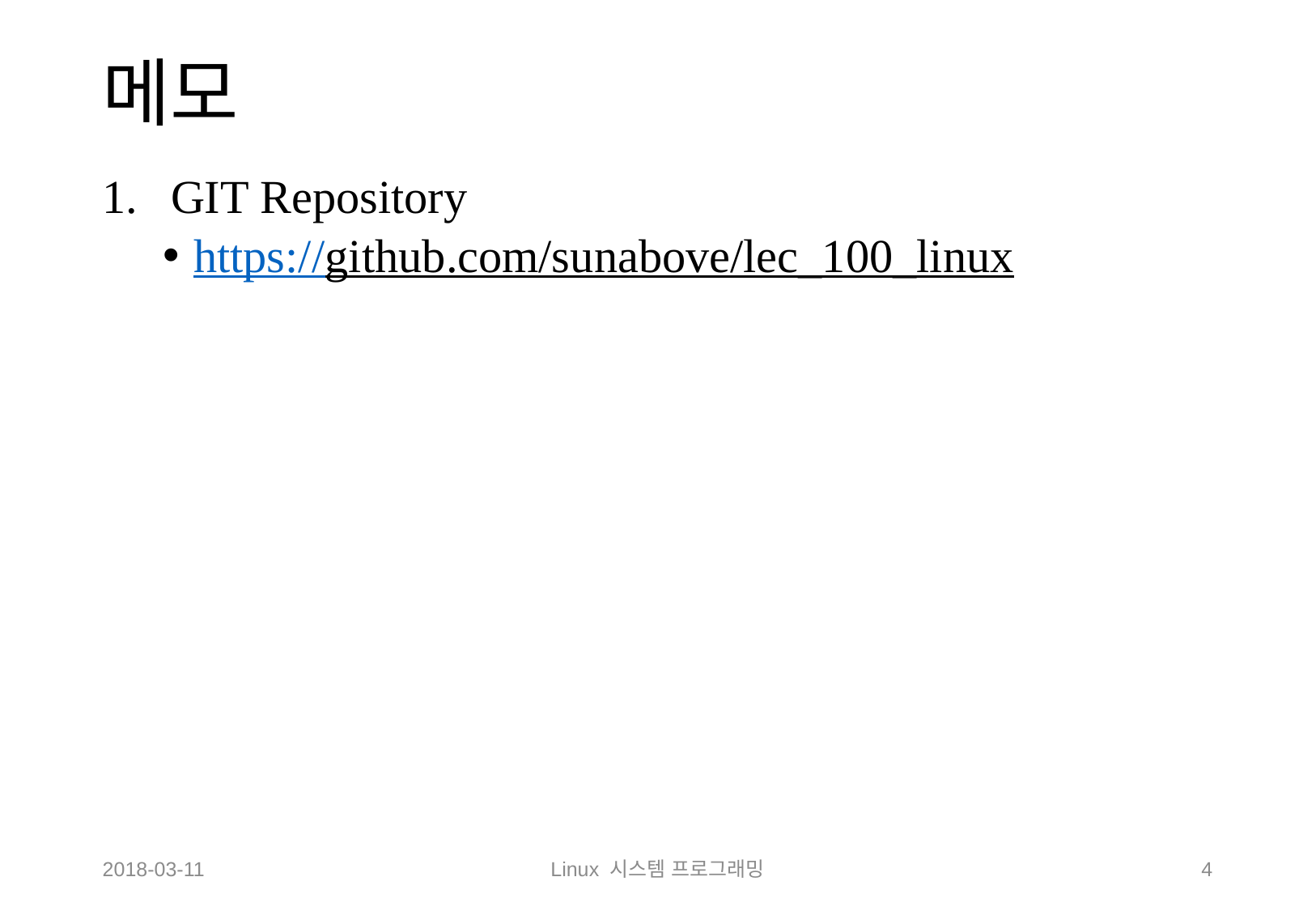

# 메모
GIT Repository
https://github.com/sunabove/lec_100_linux

2018-03-11
Linux 시스템 프로그래밍
4